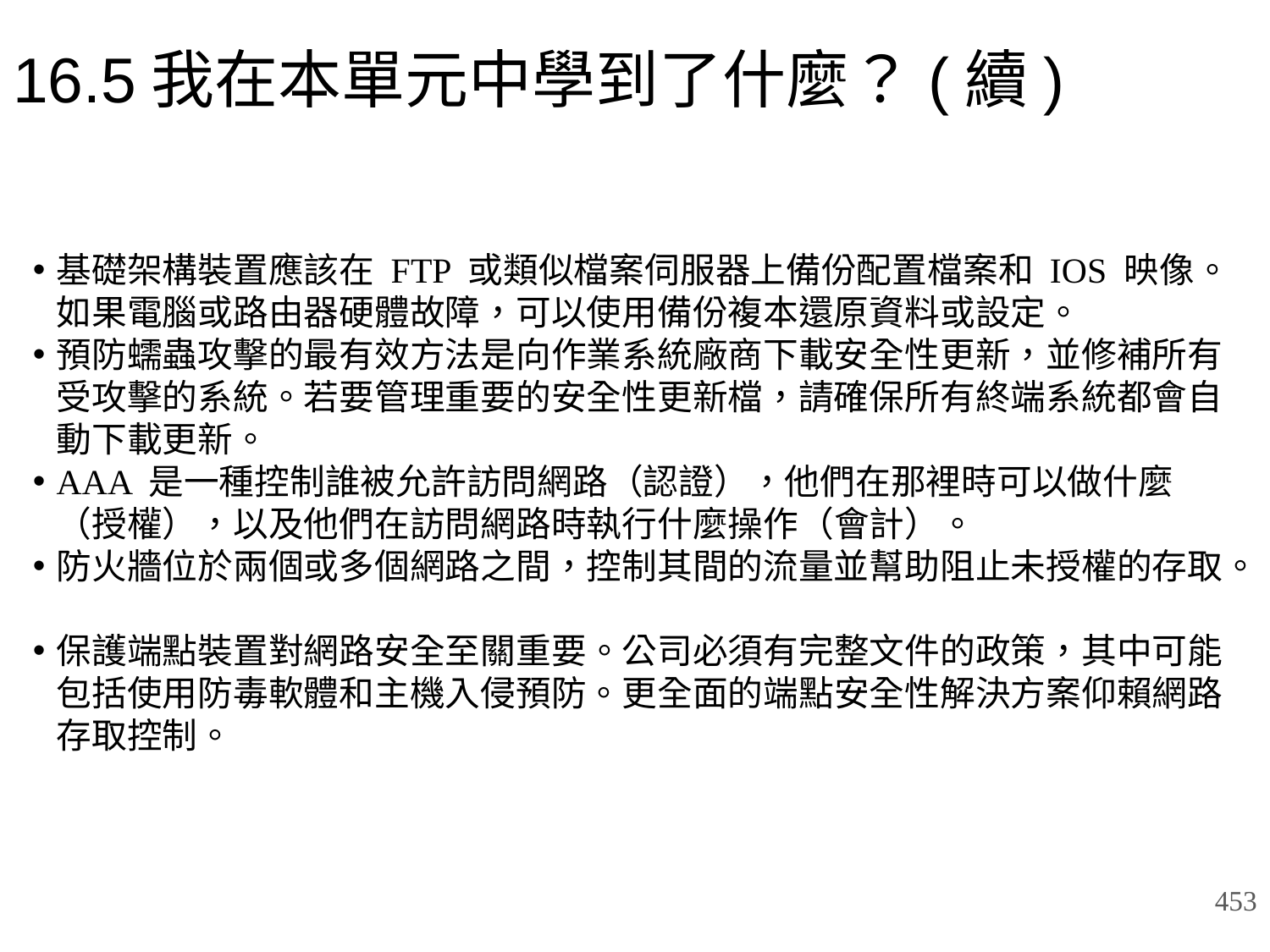

# 16.5我在本單元中學到了什麼？(續)
基礎架構裝置應該在 FTP 或類似檔案伺服器上備份配置檔案和 IOS 映像。如果電腦或路由器硬體故障，可以使用備份複本還原資料或設定。
預防蠕蟲攻擊的最有效方法是向作業系統廠商下載安全性更新，並修補所有受攻擊的系統。若要管理重要的安全性更新檔，請確保所有終端系統都會自動下載更新。
AAA 是一種控制誰被允許訪問網路（認證），他們在那裡時可以做什麼（授權），以及他們在訪問網路時執行什麼操作（會計）。
防火牆位於兩個或多個網路之間，控制其間的流量並幫助阻止未授權的存取。
保護端點裝置對網路安全至關重要。公司必須有完整文件的政策，其中可能包括使用防毒軟體和主機入侵預防。更全面的端點安全性解決方案仰賴網路存取控制。

453